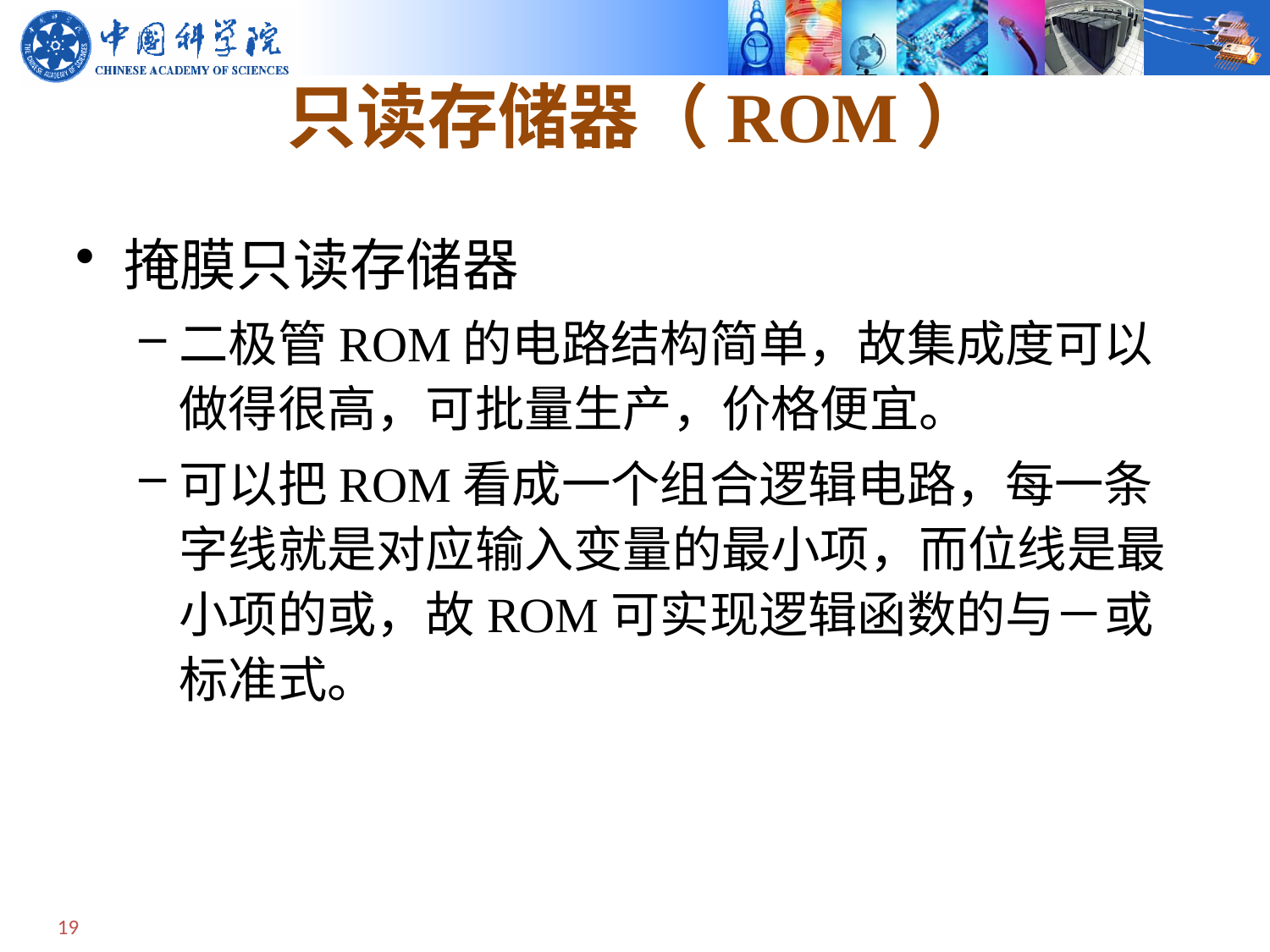

# 只读存储器（ROM）
掩膜只读存储器
二极管ROM的电路结构简单，故集成度可以做得很高，可批量生产，价格便宜。
可以把ROM看成一个组合逻辑电路，每一条字线就是对应输入变量的最小项，而位线是最小项的或，故ROM可实现逻辑函数的与－或标准式。